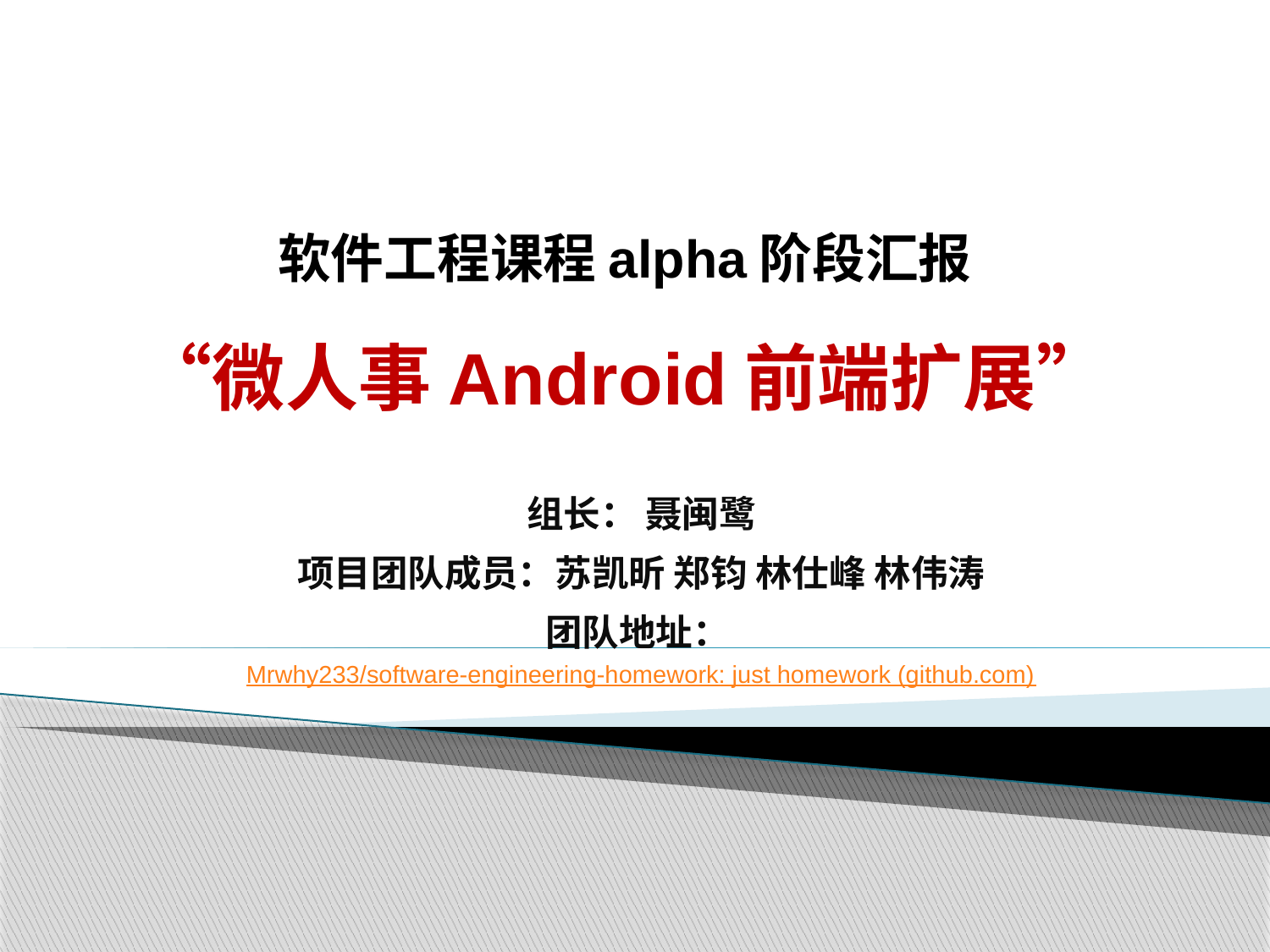

# 软件工程课程alpha阶段汇报 “微人事Android前端扩展”
组长： 聂闽鹭
项目团队成员：苏凯昕 郑钧 林仕峰 林伟涛
团队地址：Mrwhy233/software-engineering-homework: just homework (github.com)